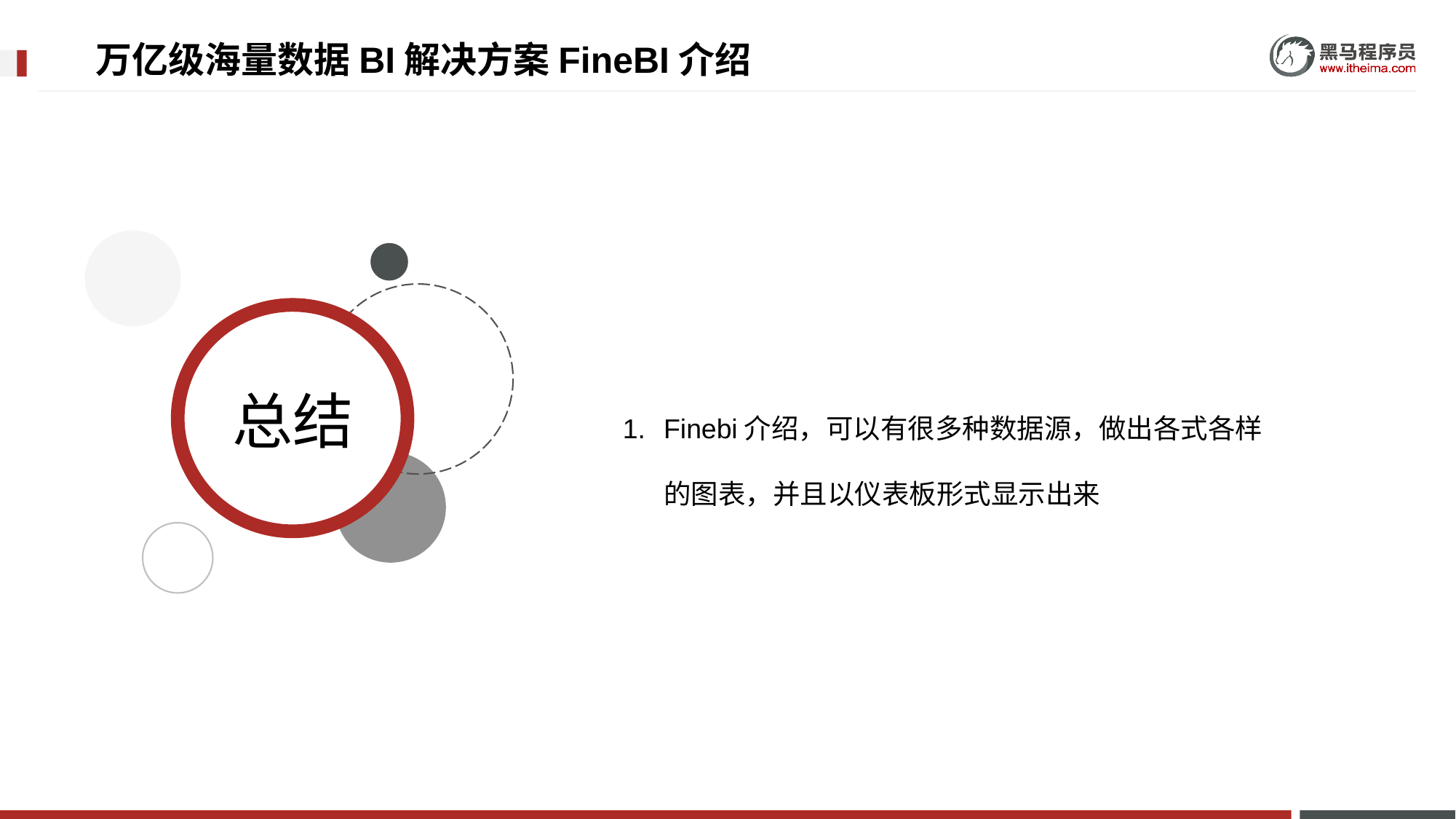

# 万亿级海量数据BI解决方案FineBI介绍
Finebi介绍，可以有很多种数据源，做出各式各样的图表，并且以仪表板形式显示出来